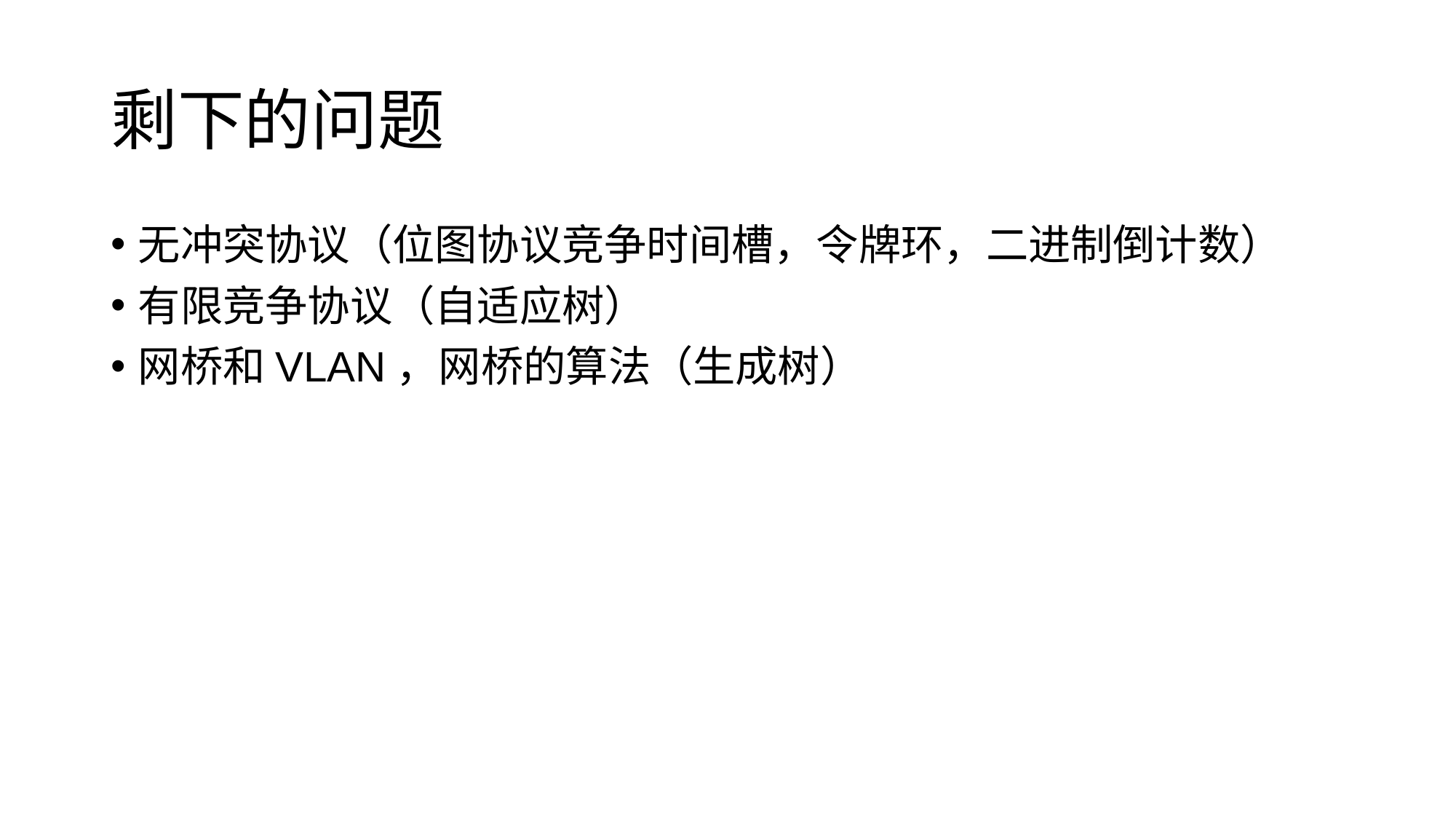

# 剩下的问题
无冲突协议（位图协议竞争时间槽，令牌环，二进制倒计数）
有限竞争协议（自适应树）
网桥和VLAN，网桥的算法（生成树）